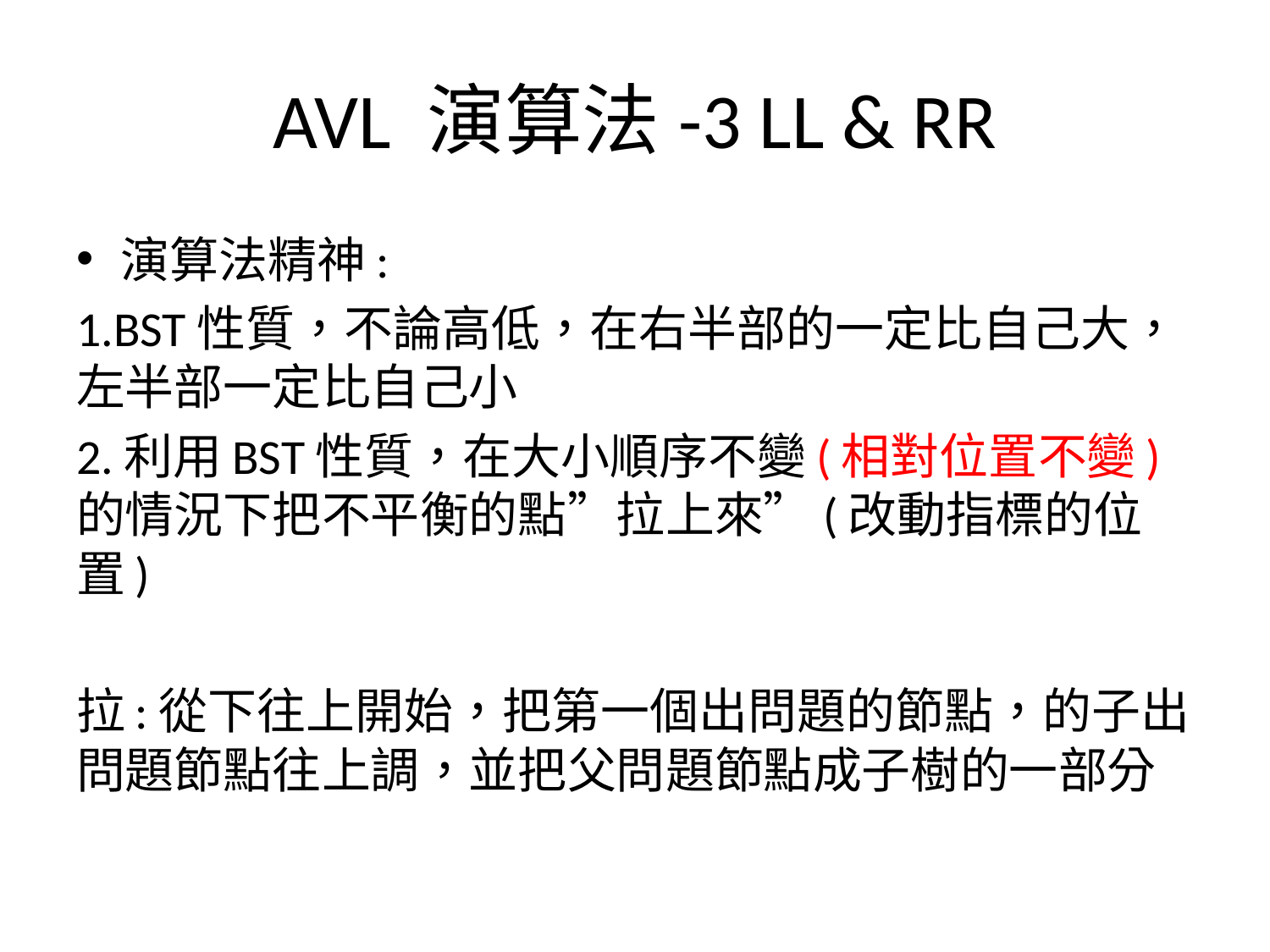

# AVL 演算法-3 LL & RR
演算法精神:
1.BST性質，不論高低，在右半部的一定比自己大，左半部一定比自己小
2.利用BST性質，在大小順序不變(相對位置不變)的情況下把不平衡的點”拉上來”(改動指標的位置)

拉:從下往上開始，把第一個出問題的節點，的子出問題節點往上調，並把父問題節點成子樹的一部分